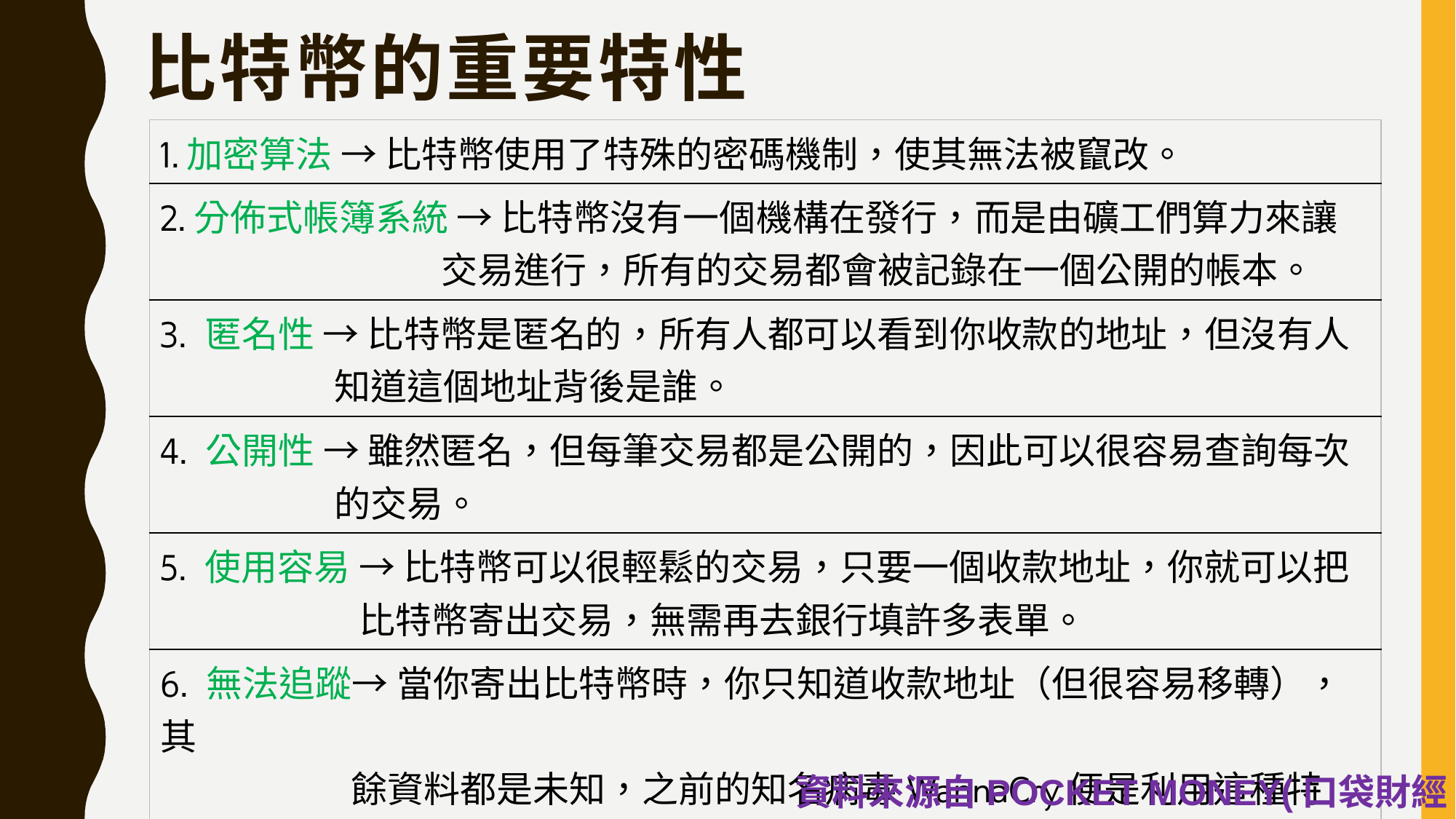

# 比特幣的重要特性
| 1.加密算法 → 比特幣使用了特殊的密碼機制，使其無法被竄改。 |
| --- |
| 2.分佈式帳簿系統 → 比特幣沒有一個機構在發行，而是由礦工們算力來讓 交易進行，所有的交易都會被記錄在一個公開的帳本。 |
| 3. 匿名性 → 比特幣是匿名的，所有人都可以看到你收款的地址，但沒有人 知道這個地址背後是誰。 |
| 4. 公開性 → 雖然匿名，但每筆交易都是公開的，因此可以很容易查詢每次 的交易。 |
| 5. 使用容易 → 比特幣可以很輕鬆的交易，只要一個收款地址，你就可以把 比特幣寄出交易，無需再去銀行填許多表單。 |
| 6. 無法追蹤→ 當你寄出比特幣時，你只知道收款地址（但很容易移轉），其 餘資料都是未知，之前的知名病毒WannaCry便是利用這種特 性，讓中毒者使用比特幣付贖金。 |
資料來源自POCKET MONEY(口袋財經)